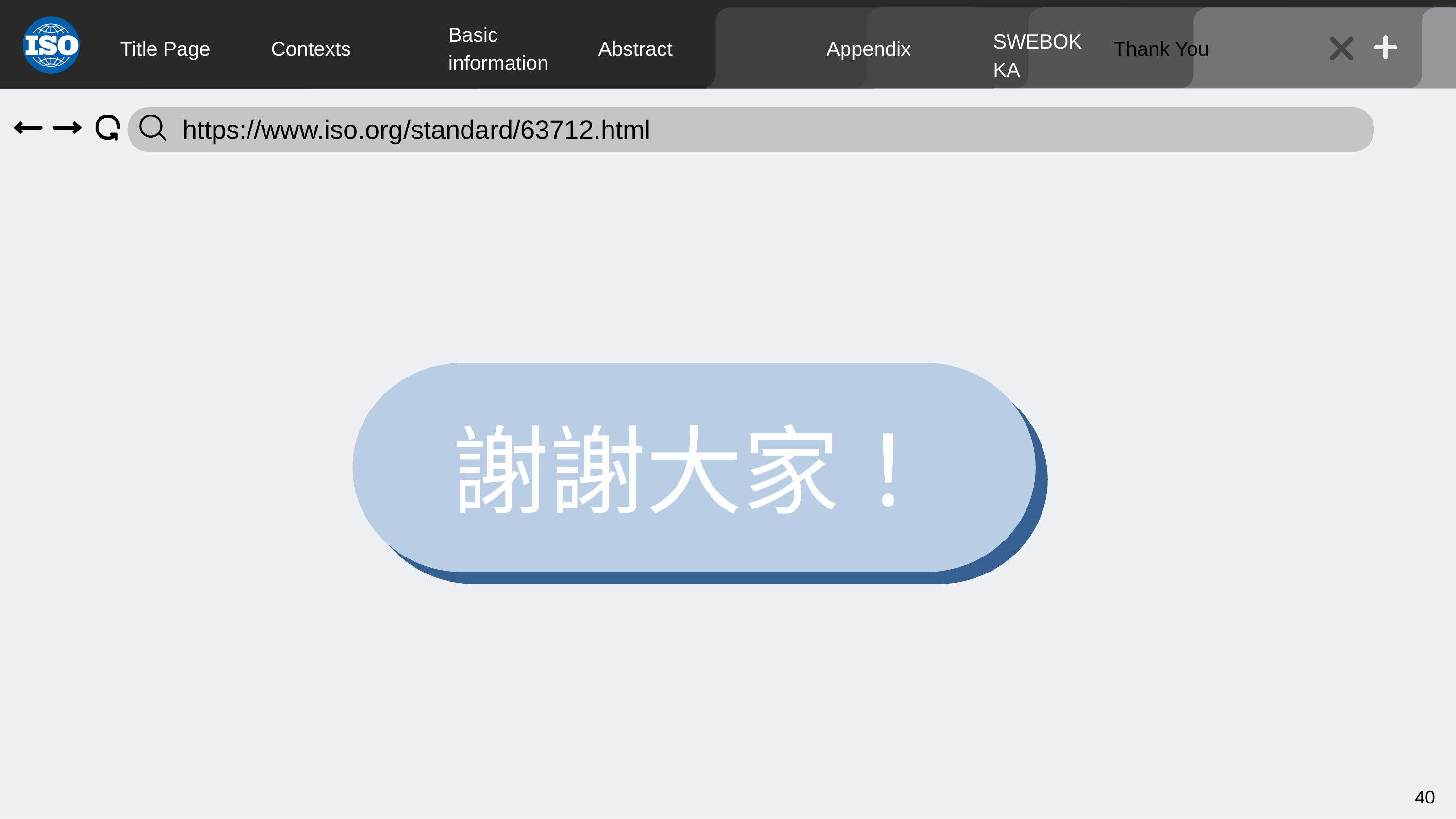

Basic
information

SWEBOK KA
Title Page
Contexts
Abstract
Appendix
Thank You

       https://www.iso.org/standard/63712.html

謝謝大家！

40